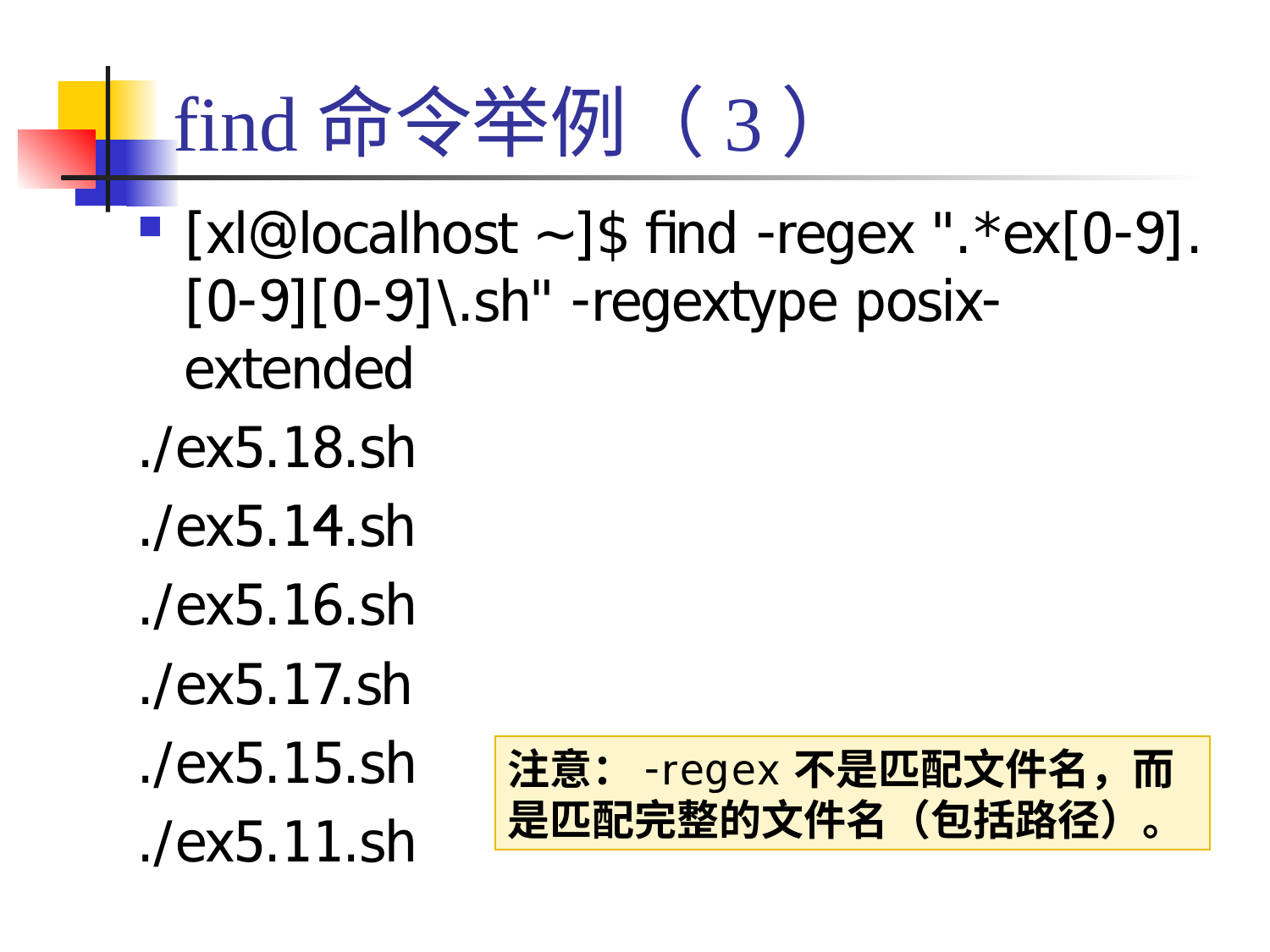

# find命令举例（3）
[xl@localhost ~]$ find -regex ".*ex[0-9].[0-9][0-9]\.sh" -regextype posix-extended
./ex5.18.sh
./ex5.14.sh
./ex5.16.sh
./ex5.17.sh
./ex5.15.sh
./ex5.11.sh
注意：-regex不是匹配文件名，而是匹配完整的文件名（包括路径）。